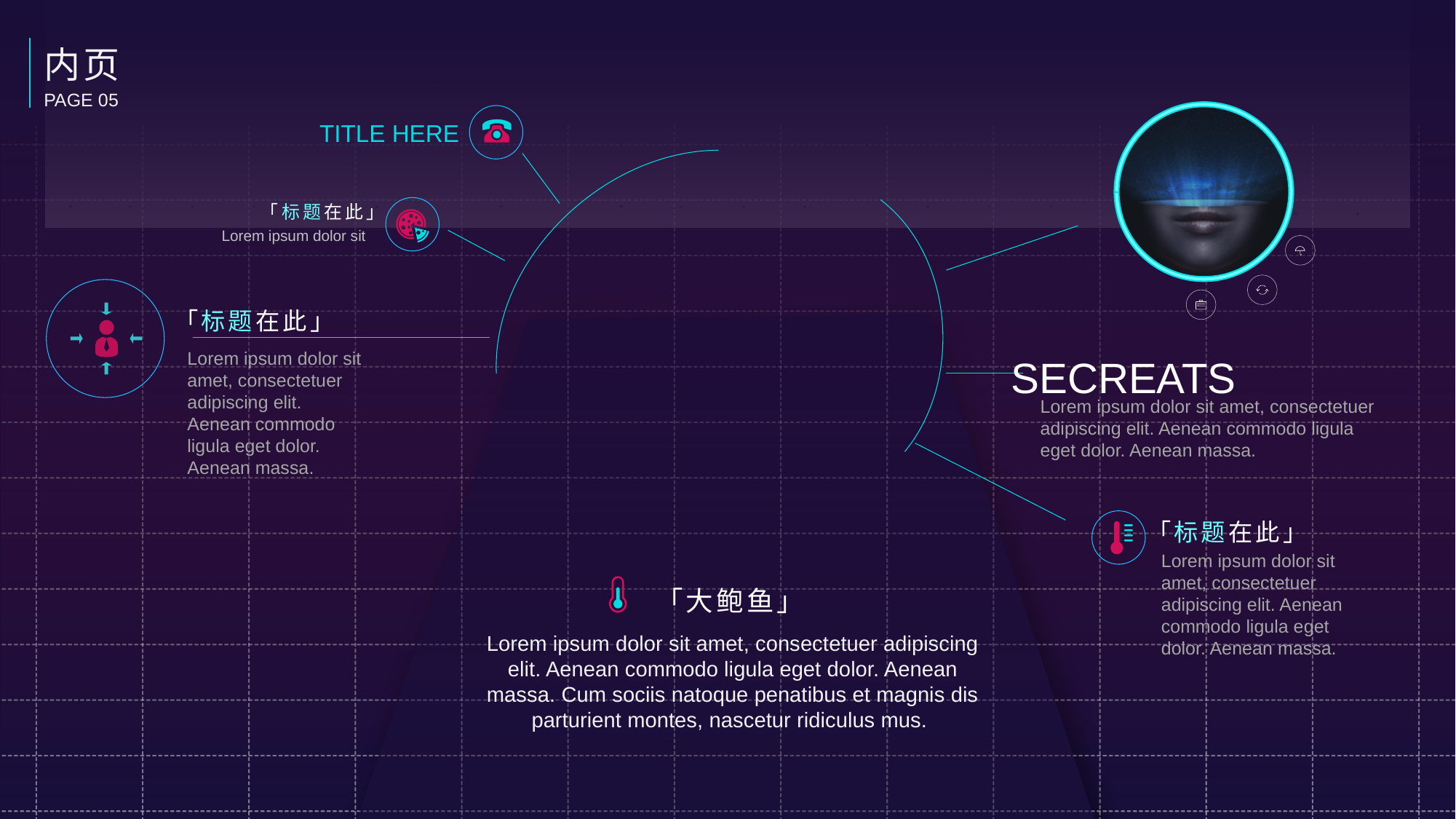

内页
PAGE 05

TITLE HERE

「标题在此」

Lorem ipsum dolor sit

「标题在此」

Lorem ipsum dolor sit amet, consectetuer adipiscing elit. Aenean commodo ligula eget dolor. Aenean massa.
SECREATS
Lorem ipsum dolor sit amet, consectetuer adipiscing elit. Aenean commodo ligula eget dolor. Aenean massa.

「标题在此」
Lorem ipsum dolor sit amet, consectetuer adipiscing elit. Aenean commodo ligula eget dolor. Aenean massa.

「大鲍鱼」
Lorem ipsum dolor sit amet, consectetuer adipiscing elit. Aenean commodo ligula eget dolor. Aenean massa. Cum sociis natoque penatibus et magnis dis parturient montes, nascetur ridiculus mus.